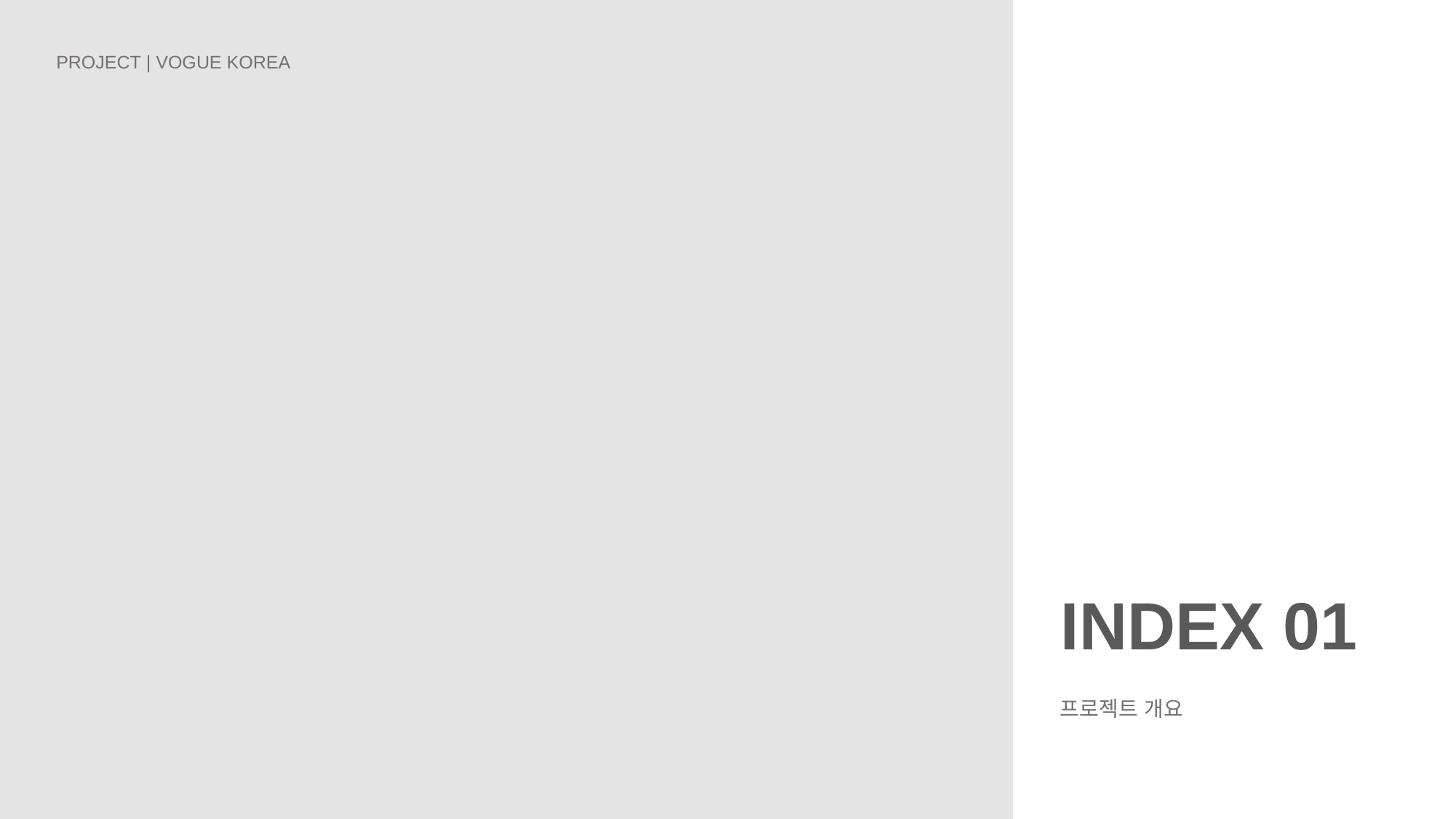

PROJECT | VOGUE KOREA
INDEX 01
프로젝트 개요